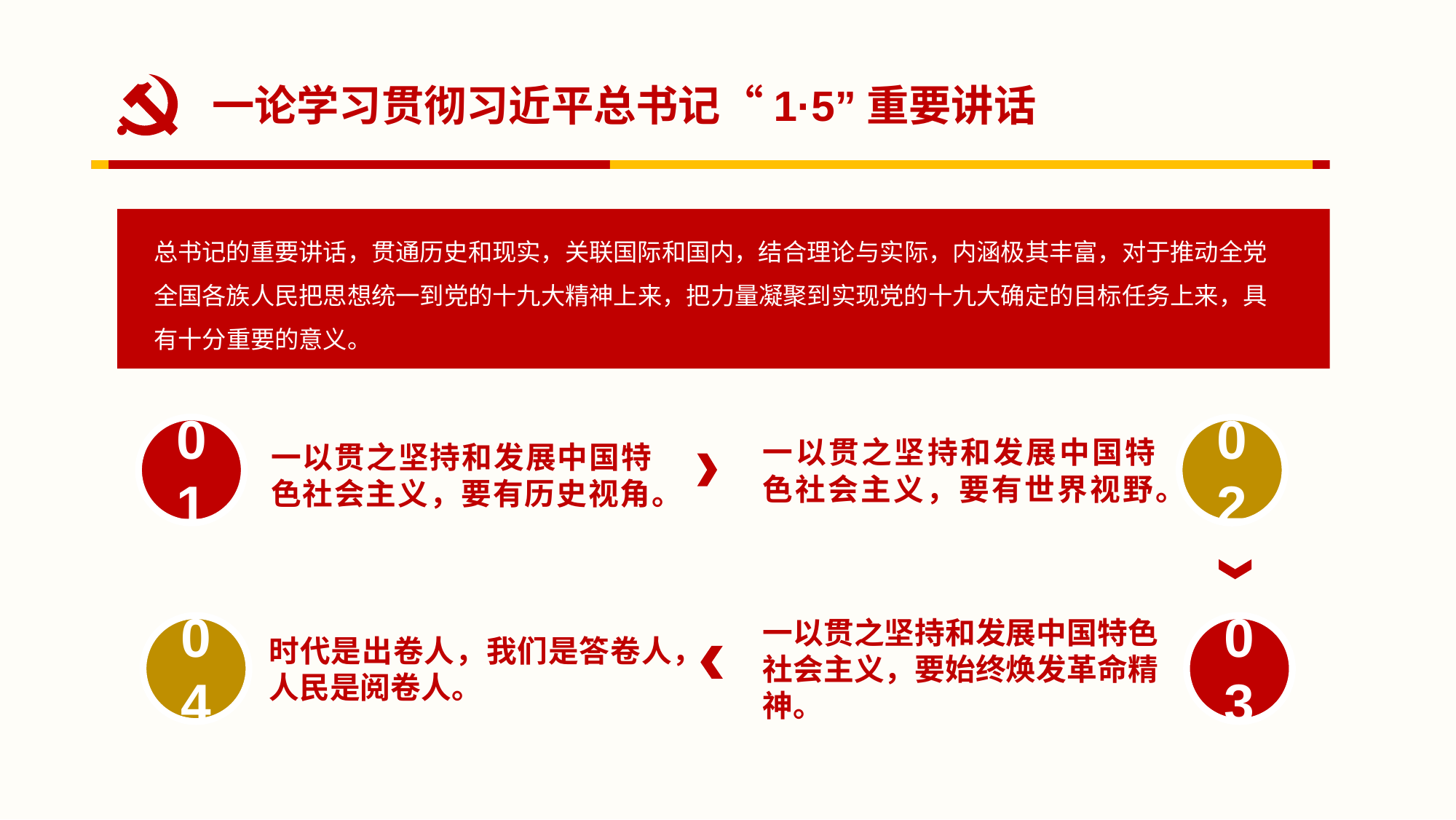

一论学习贯彻习近平总书记“1·5”重要讲话

总书记的重要讲话，贯通历史和现实，关联国际和国内，结合理论与实际，内涵极其丰富，对于推动全党全国各族人民把思想统一到党的十九大精神上来，把力量凝聚到实现党的十九大确定的目标任务上来，具有十分重要的意义。
一以贯之坚持和发展中国特色社会主义，要有世界视野。
一以贯之坚持和发展中国特色社会主义，要有历史视角。
01
02

时代是出卷人，我们是答卷人，人民是阅卷人。
一以贯之坚持和发展中国特色社会主义，要始终焕发革命精神。
04
03